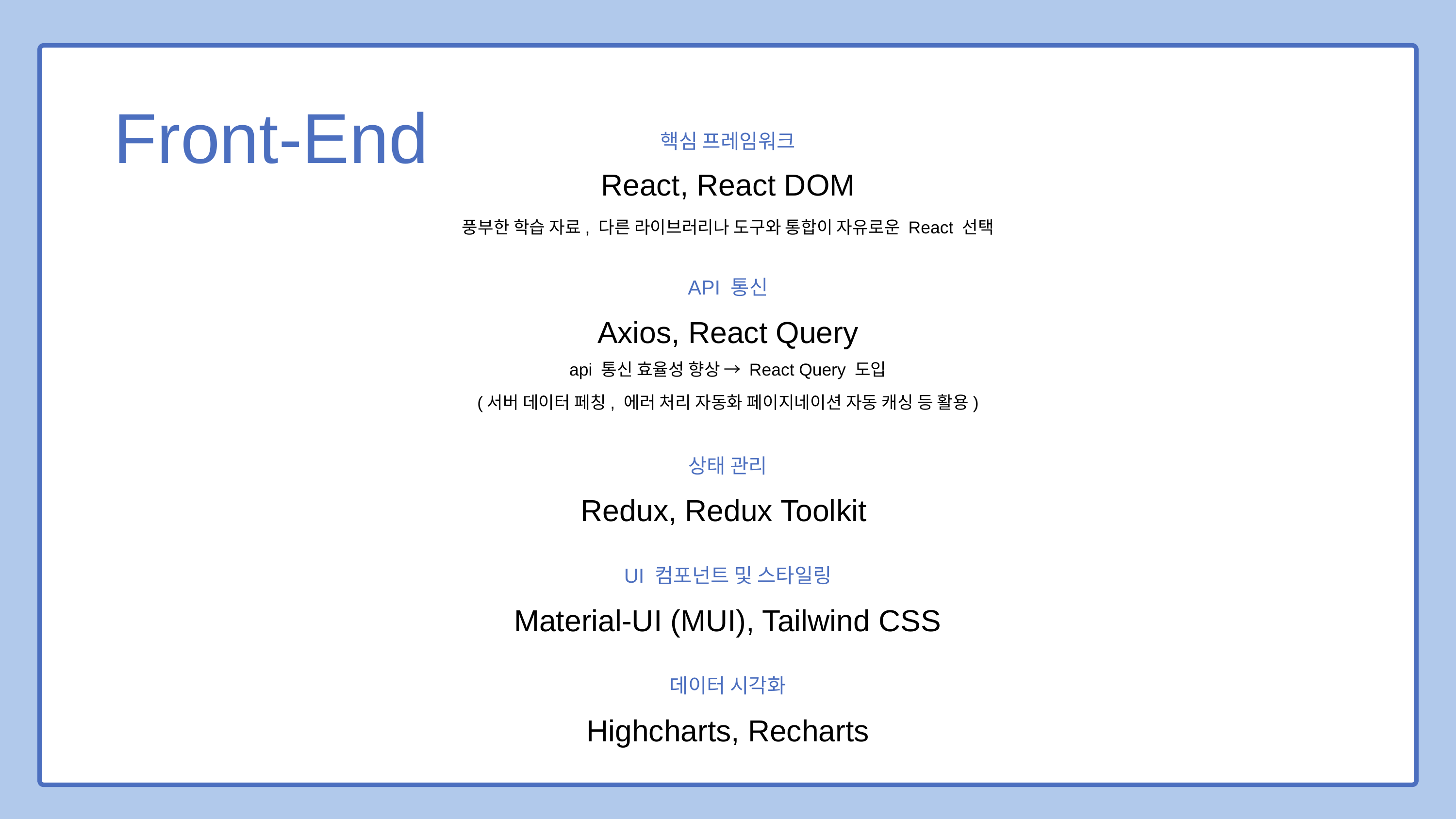

Front-End
핵심 프레임워크
React, React DOM
풍부한 학습 자료, 다른 라이브러리나 도구와 통합이 자유로운 React 선택
API 통신
Axios, React Query
api 통신 효율성 향상 → React Query 도입
(서버 데이터 페칭, 에러 처리 자동화 페이지네이션 자동 캐싱 등 활용)
상태 관리
Redux, Redux Toolkit
UI 컴포넌트 및 스타일링
Material-UI (MUI), Tailwind CSS
데이터 시각화
Highcharts, Recharts